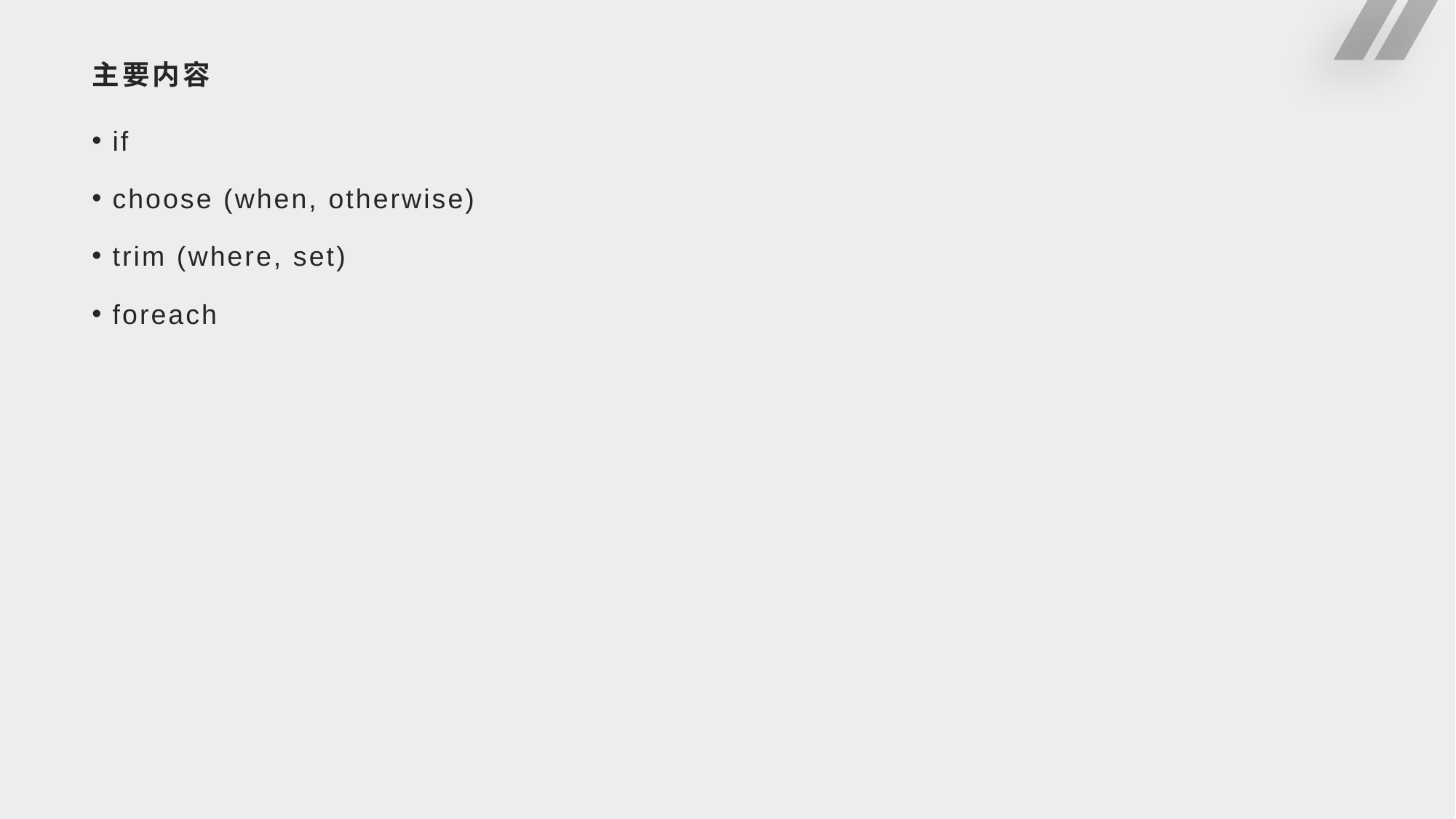

# 主要内容
if
choose (when, otherwise)
trim (where, set)
foreach